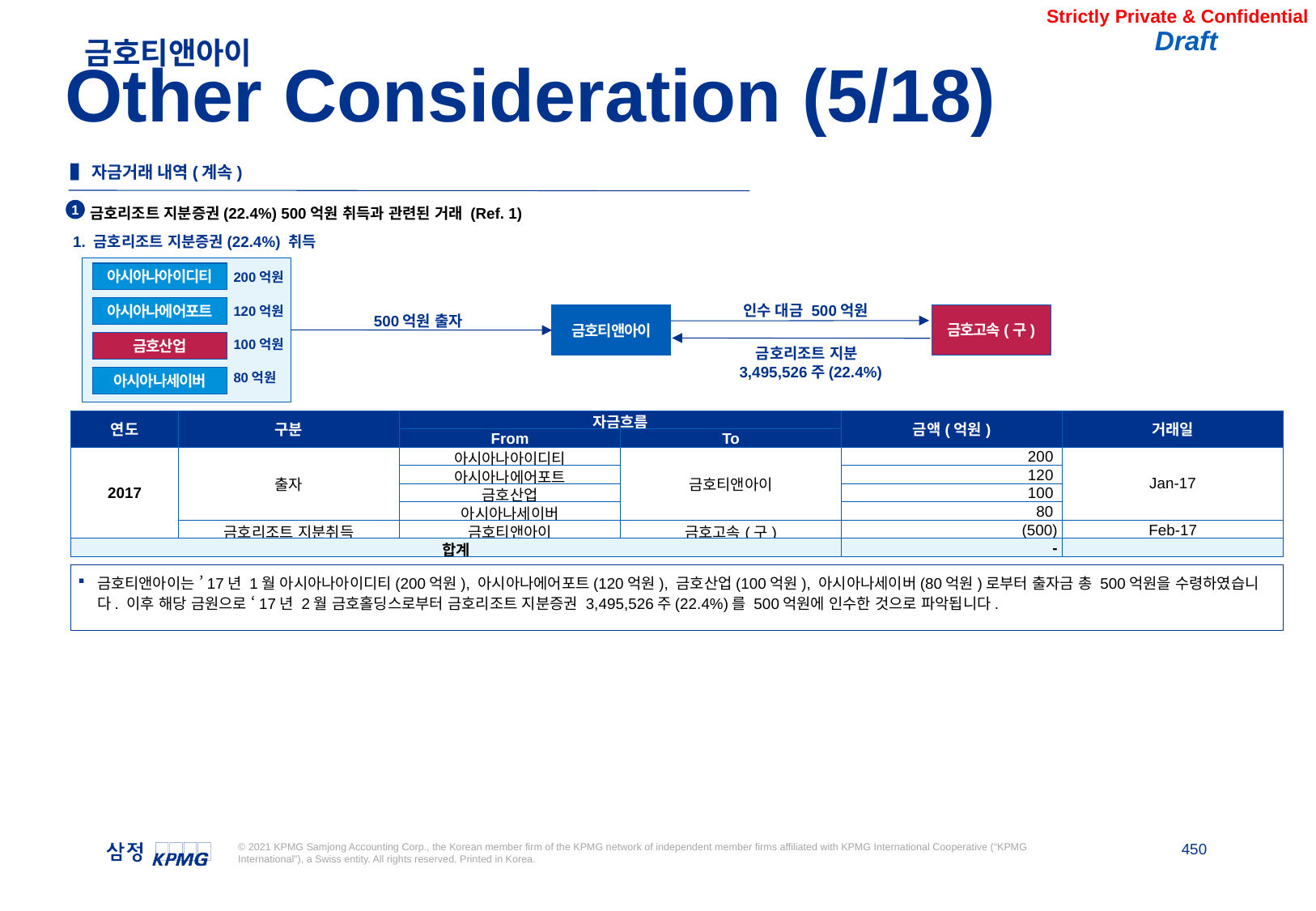

금호티앤아이
Other Consideration (5/18)
▌자금거래 내역(계속)

1
금호리조트 지분증권(22.4%) 500억원 취득과 관련된 거래 (Ref. 1)
1. 금호리조트 지분증권(22.4%) 취득
| 200억원 |
| --- |
| 120억원 |
| 100억원 |
| 80억원 |

아시아나아이디티
인수 대금 500억원
아시아나에어포트
500억원 출자
금호고속(구)
금호티앤아이
금호산업
   금호리조트 지분 3,495,526주(22.4%)
아시아나세이버
| 연도 | 구분 | 자금흐름 |  | 금액(억원) | 거래일 |
| --- | --- | --- | --- | --- | --- |
|  |  | From | To |  |  |
| 2017 | 출자 | 아시아나아이디티 | 금호티앤아이 | 200 | Jan-17 |
|  |  | 아시아나에어포트 |  | 120 |  |
|  |  | 금호산업 |  | 100 |  |
|  |  | 아시아나세이버 |  | 80 |  |
|  | 금호리조트 지분취득 | 금호티앤아이 | 금호고속(구) | (500) | Feb-17 |
| 합계 |  |  |  | - |  |
금호티앤아이는 ’17년 1월 아시아나아이디티(200억원), 아시아나에어포트(120억원), 금호산업(100억원), 아시아나세이버(80억원)로부터 출자금 총 500억원을 수령하였습니다. 이후 해당 금원으로 ‘17년 2월 금호홀딩스로부터 금호리조트 지분증권 3,495,526주(22.4%)를 500억원에 인수한 것으로 파악됩니다.